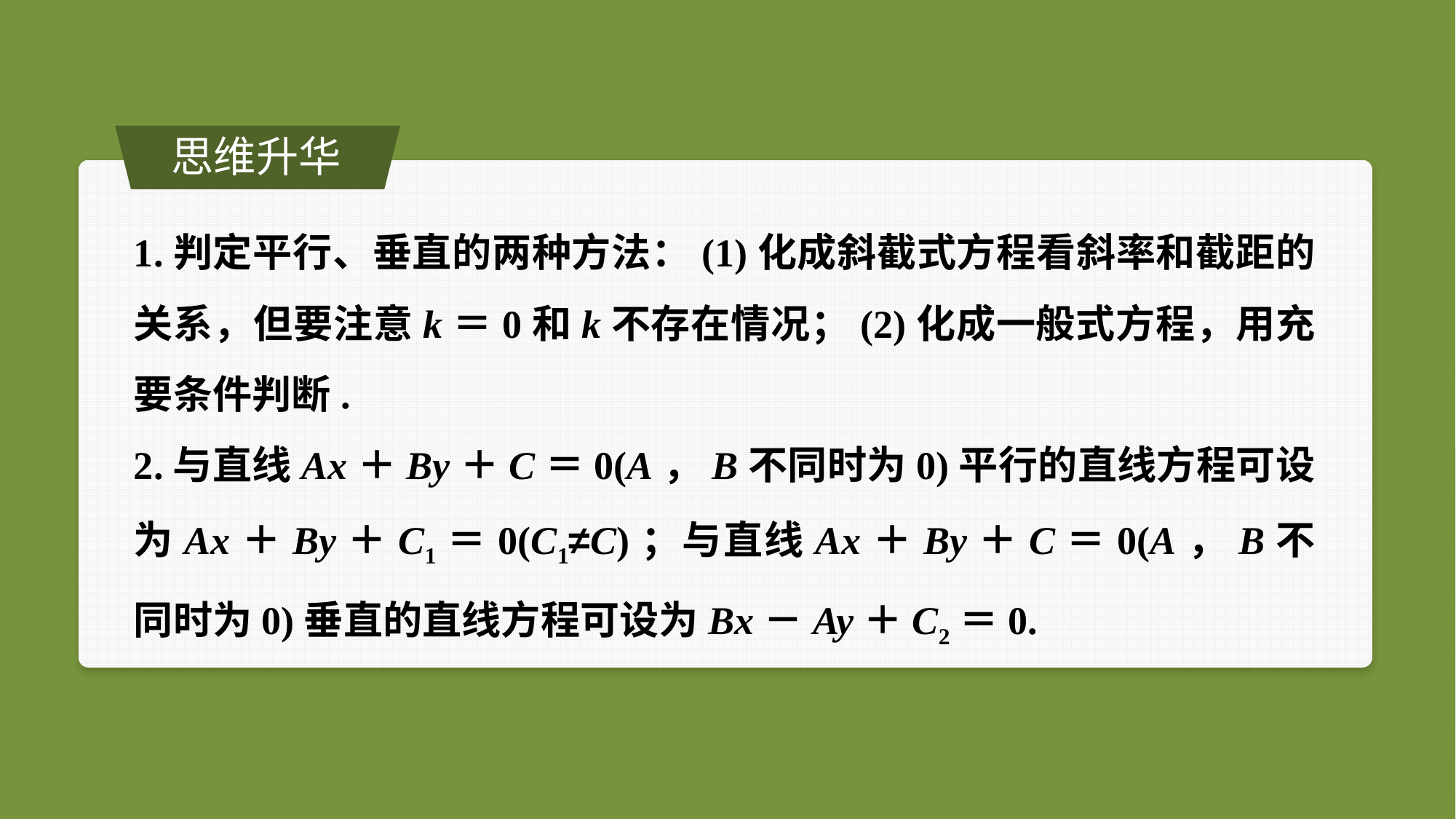

思维升华

1.判定平行、垂直的两种方法：(1)化成斜截式方程看斜率和截距的关系，但要注意k＝0和k不存在情况；(2)化成一般式方程，用充要条件判断.
2.与直线Ax＋By＋C＝0(A，B不同时为0)平行的直线方程可设为Ax＋By＋C1＝0(C1≠C)；与直线Ax＋By＋C＝0(A，B不同时为0)垂直的直线方程可设为Bx－Ay＋C2＝0.